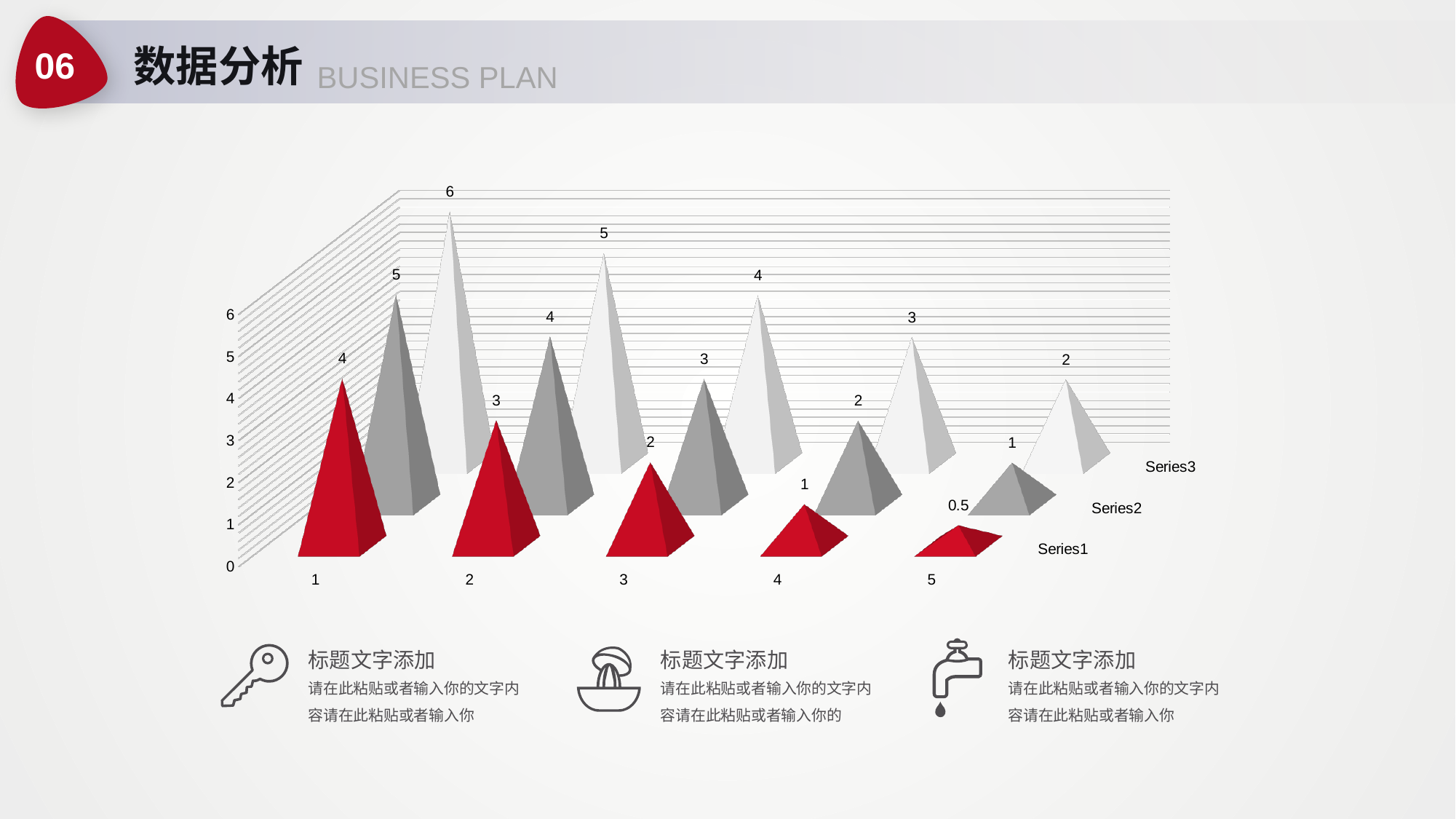

06

数据分析
BUSINESS PLAN

[unsupported chart]

标题文字添加
标题文字添加
标题文字添加

请在此粘贴或者输入你的文字内容请在此粘贴或者输入你
请在此粘贴或者输入你的文字内容请在此粘贴或者输入你的
请在此粘贴或者输入你的文字内容请在此粘贴或者输入你